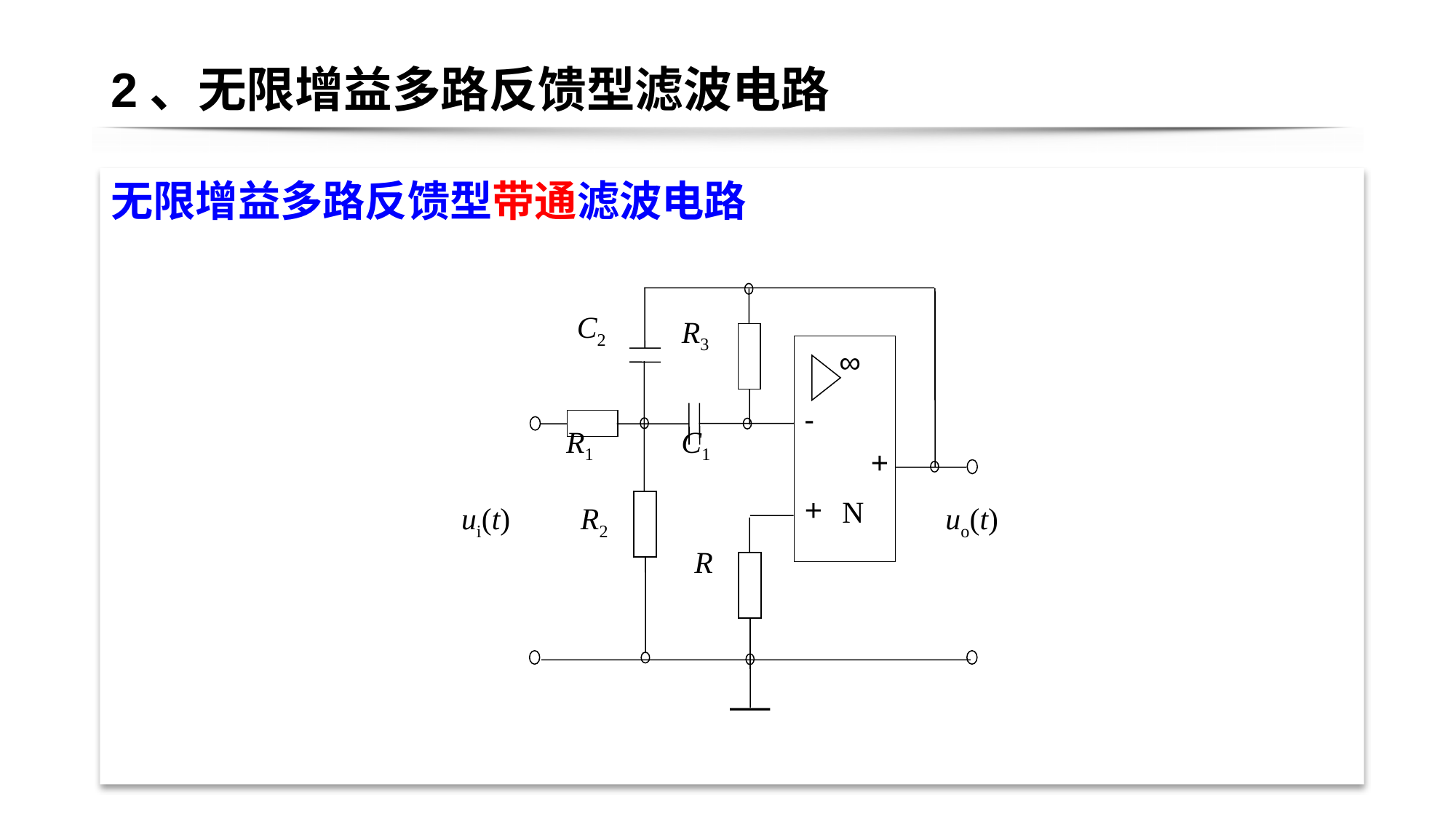

# 2、无限增益多路反馈型滤波电路
无限增益多路反馈型带通滤波电路

C2

R3

∞

-

R1
C1

+

+

N
ui(t)
R2
uo(t)

R